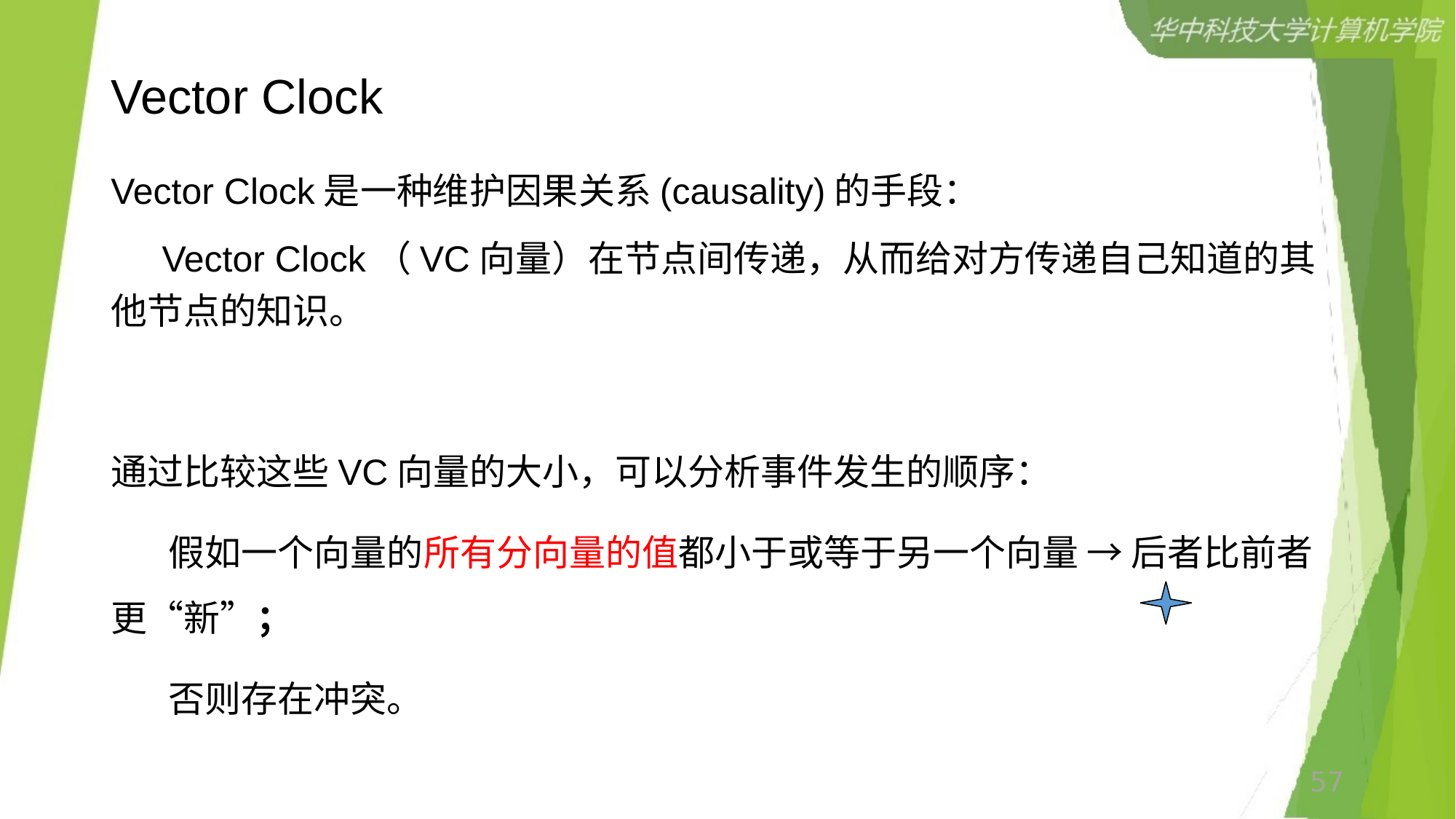

# Vector Clock
Vector Clock是一种维护因果关系(causality)的手段：
     Vector Clock（VC向量）在节点间传递，从而给对方传递自己知道的其他节点的知识。

通过比较这些VC向量的大小，可以分析事件发生的顺序：
      假如一个向量的所有分向量的值都小于或等于另一个向量 → 后者比前者更“新”；
      否则存在冲突。

57